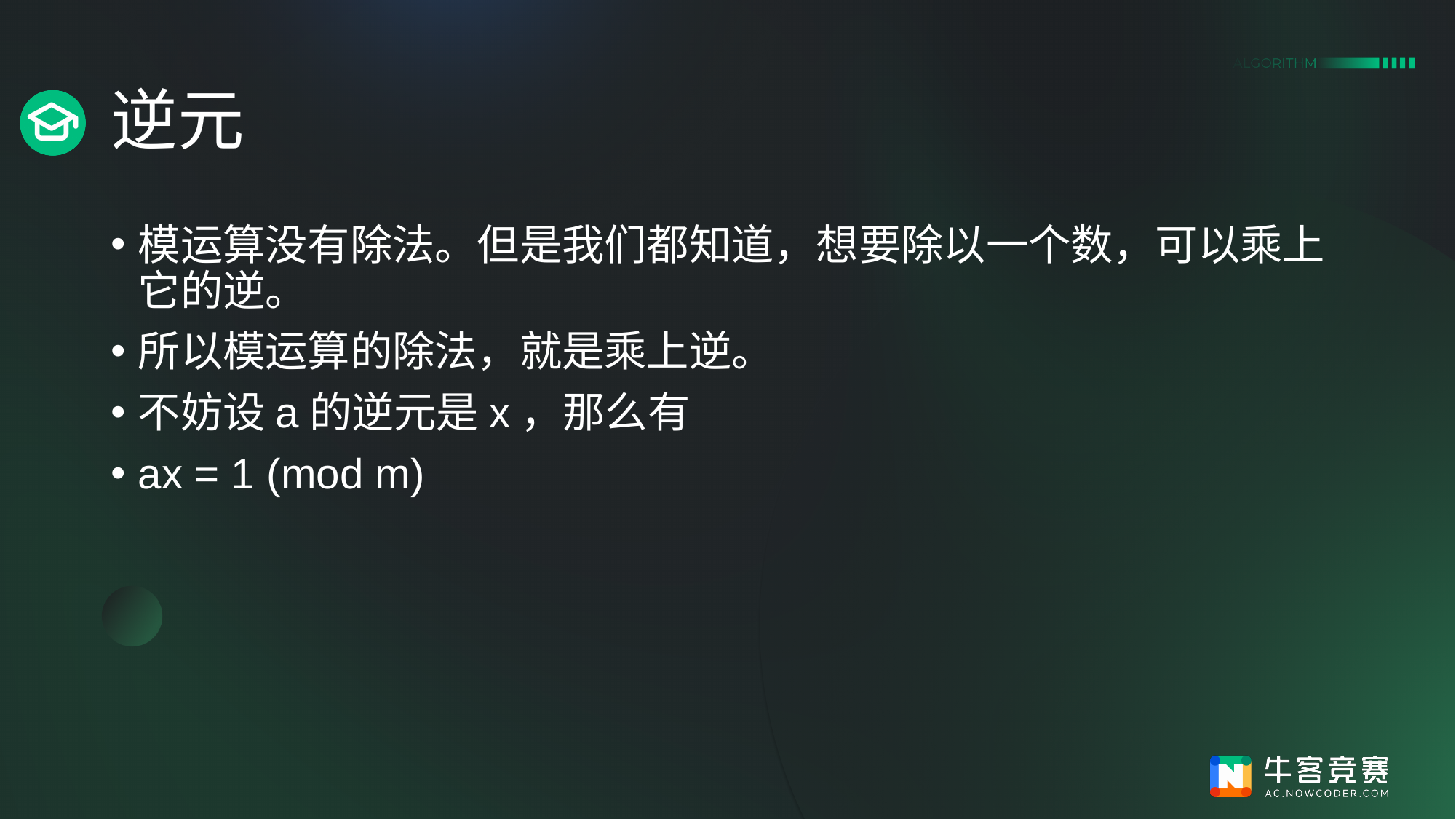

# 逆元
模运算没有除法。但是我们都知道，想要除以一个数，可以乘上它的逆。
所以模运算的除法，就是乘上逆。
不妨设a的逆元是x，那么有
ax = 1 (mod m)